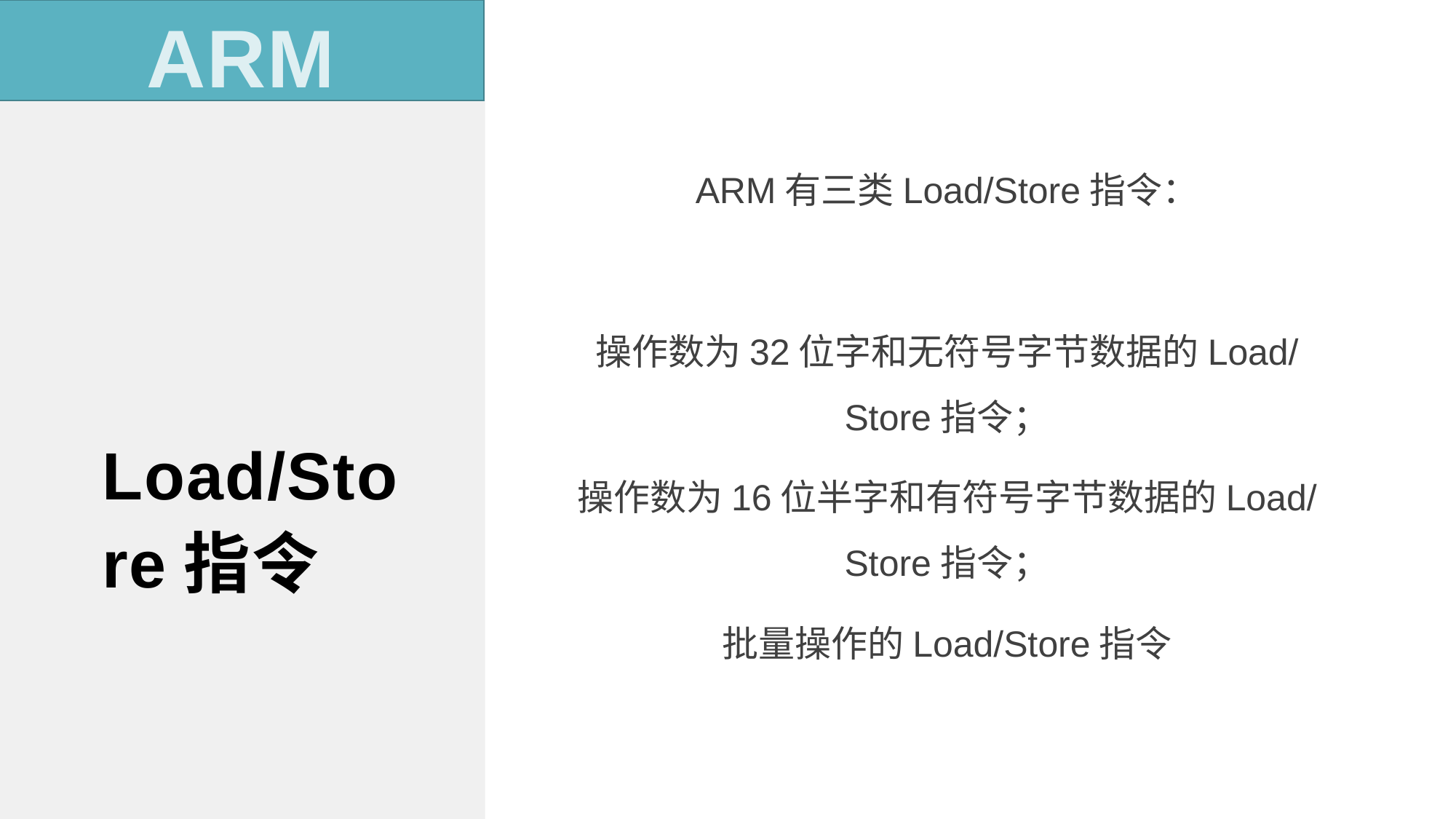

ARM

ARM有三类Load/Store指令：

操作数为32位字和无符号字节数据的Load/Store指令；
操作数为16位半字和有符号字节数据的Load/Store指令；
批量操作的Load/Store指令
 Load/Store指令